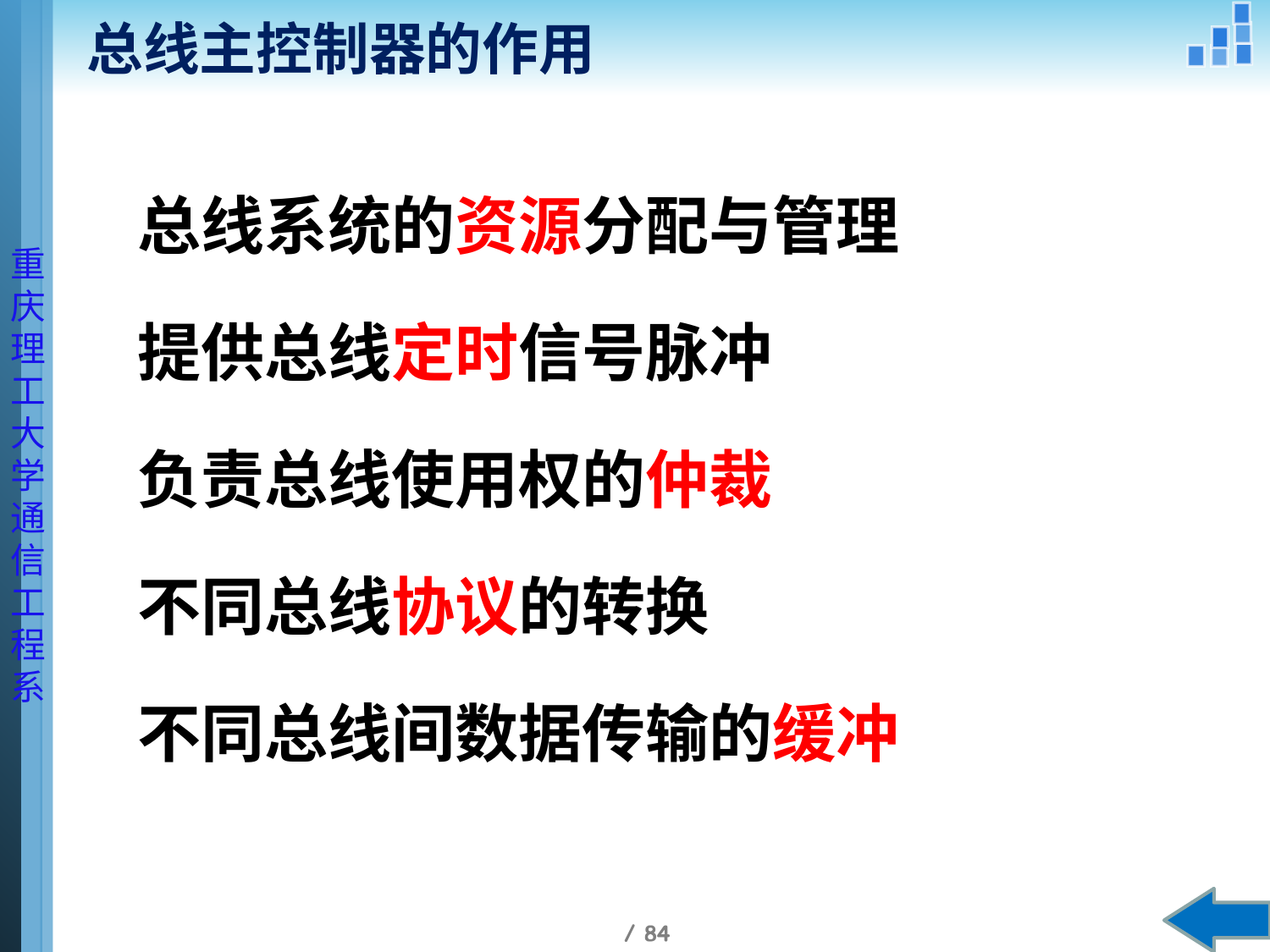

# 总线主控制器的作用
总线系统的资源分配与管理
提供总线定时信号脉冲
负责总线使用权的仲裁
不同总线协议的转换
不同总线间数据传输的缓冲

53
/ 84